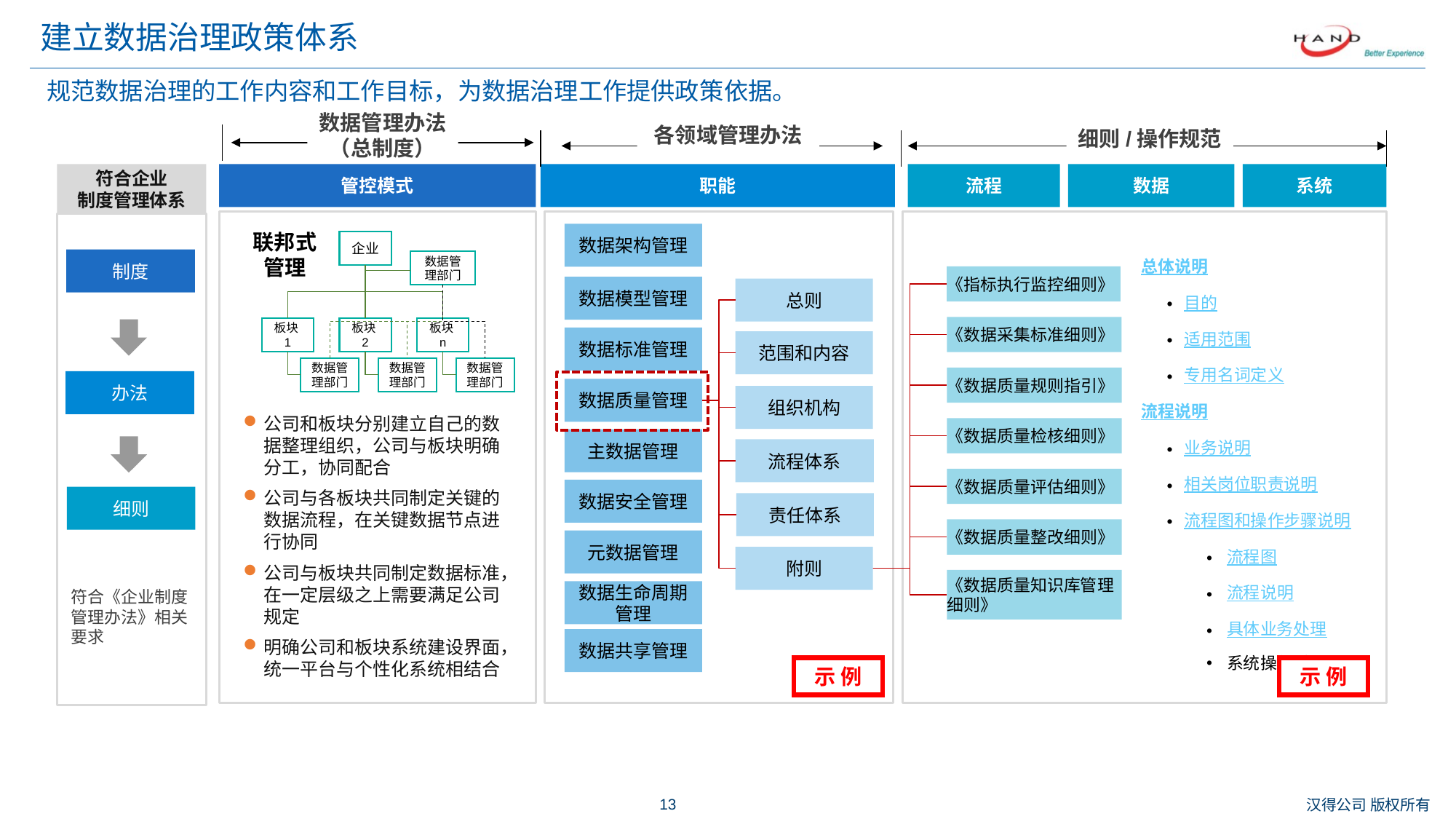

# 建立数据治理政策体系
规范数据治理的工作内容和工作目标，为数据治理工作提供政策依据。
各领域管理办法
数据管理办法（总制度）
细则/操作规范
符合企业
制度管理体系
管控模式
职能
流程
数据
系统

联邦式
管理
企业
数据管理部门
板块1
板块2
板块n
数据管理部门
数据管理部门
数据管理部门
数据架构管理
制度
《指标执行监控细则》
总体说明
目的
适用范围
专用名词定义
流程说明
业务说明
相关岗位职责说明
流程图和操作步骤说明
流程图
流程说明
具体业务处理
系统操作手册
数据模型管理
总则
《数据采集标准细则》

数据标准管理
范围和内容
《数据质量规则指引》
办法

数据质量管理
组织机构
公司和板块分别建立自己的数据整理组织，公司与板块明确分工，协同配合
公司与各板块共同制定关键的数据流程，在关键数据节点进行协同
公司与板块共同制定数据标准，在一定层级之上需要满足公司规定
明确公司和板块系统建设界面，统一平台与个性化系统相结合
《数据质量检核细则》
主数据管理

流程体系
《数据质量评估细则》
数据安全管理
细则
责任体系
《数据质量整改细则》
元数据管理
附则
《数据质量知识库管理细则》
符合《企业制度管理办法》相关要求
数据生命周期管理
数据共享管理
示 例
示 例